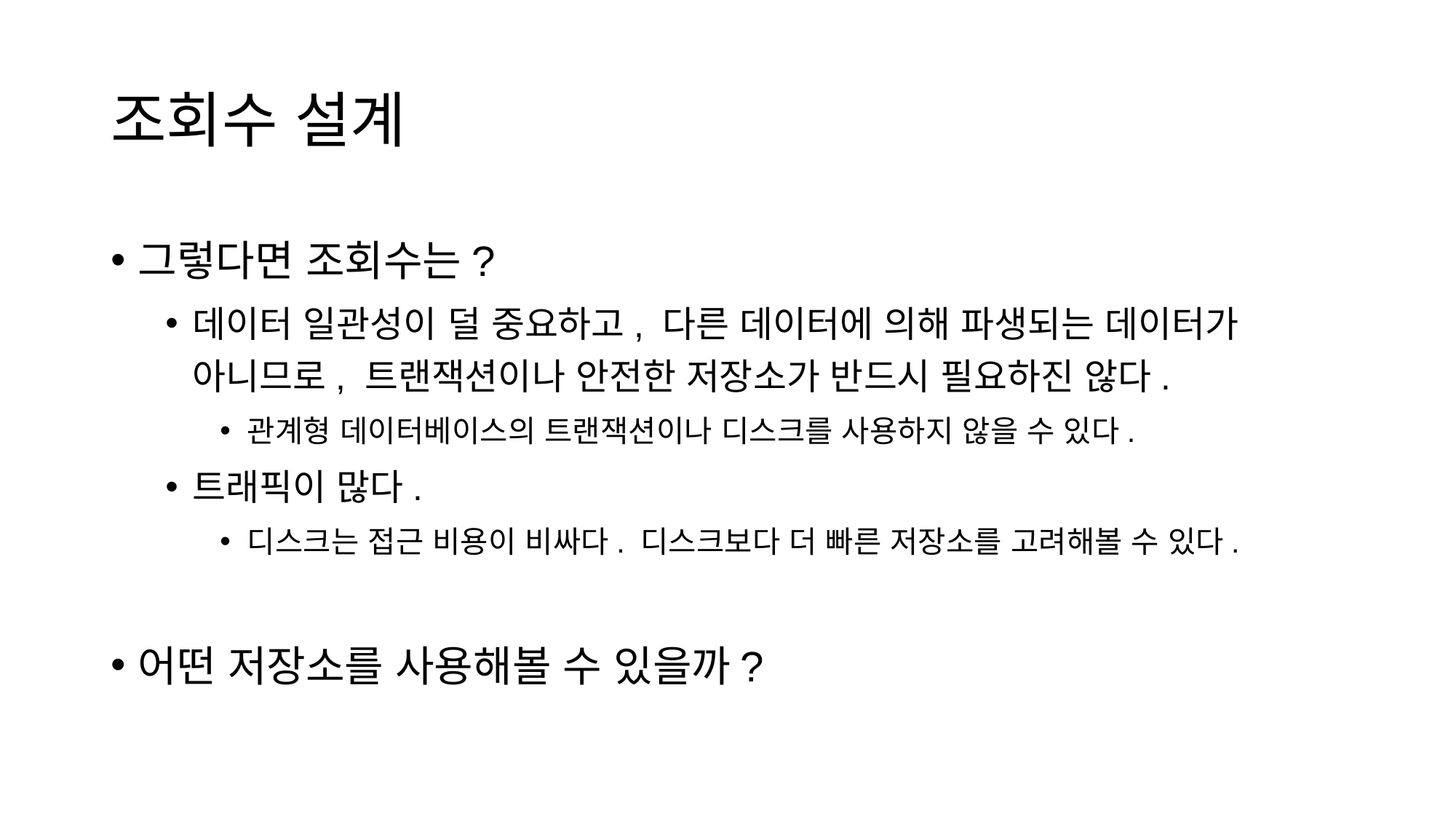

# 조회수 설계
그렇다면 조회수는?
데이터 일관성이 덜 중요하고, 다른 데이터에 의해 파생되는 데이터가 아니므로, 트랜잭션이나 안전한 저장소가 반드시 필요하진 않다.
관계형 데이터베이스의 트랜잭션이나 디스크를 사용하지 않을 수 있다.
트래픽이 많다.
디스크는 접근 비용이 비싸다. 디스크보다 더 빠른 저장소를 고려해볼 수 있다.

어떤 저장소를 사용해볼 수 있을까?